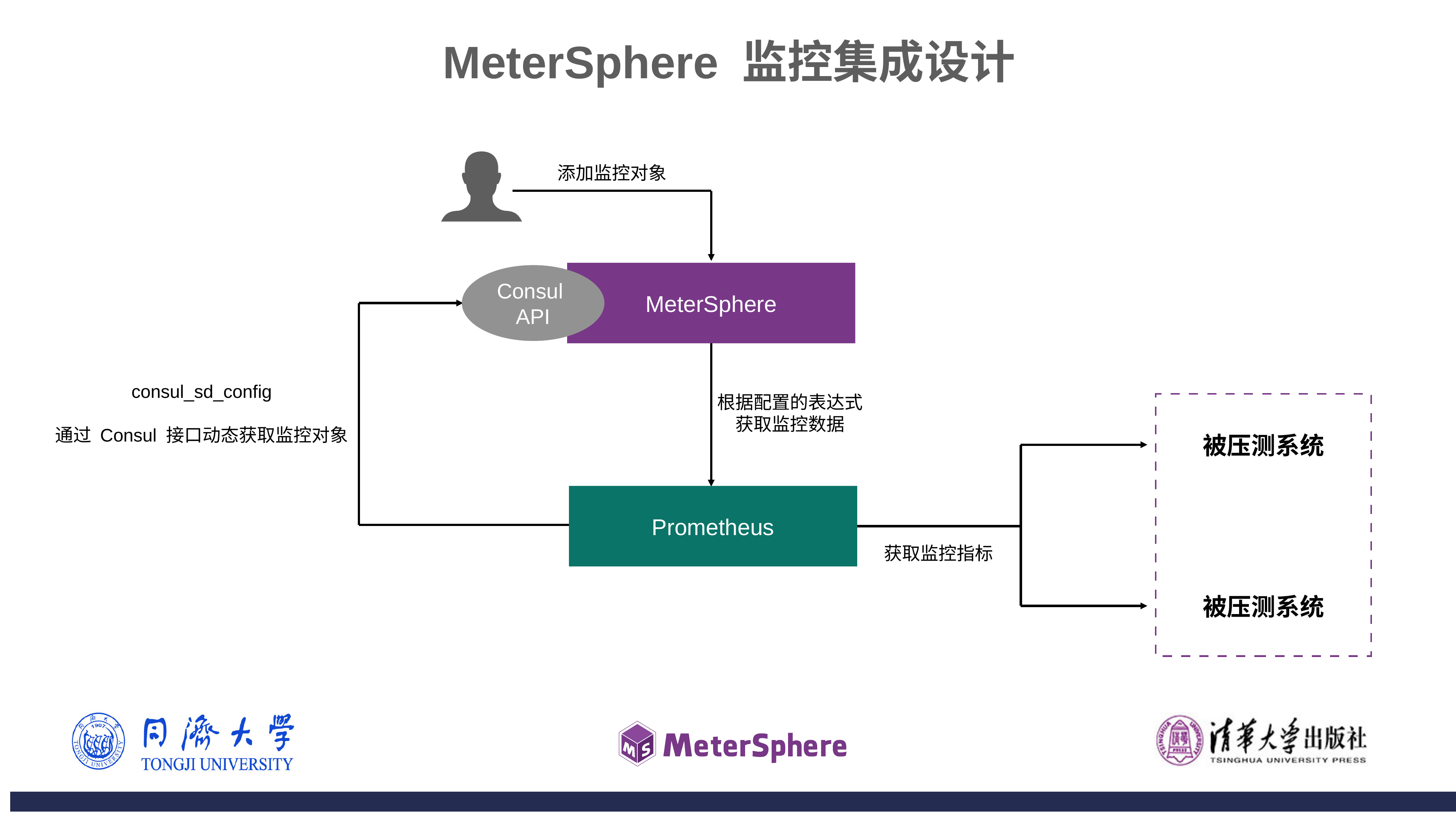

MeterSphere 监控集成设计

添加监控对象

MeterSphere
Consul
API

consul_sd_config

通过 Consul 接口动态获取监控对象
根据配置的表达式获取监控数据

被压测系统

Prometheus

获取监控指标
被压测系统